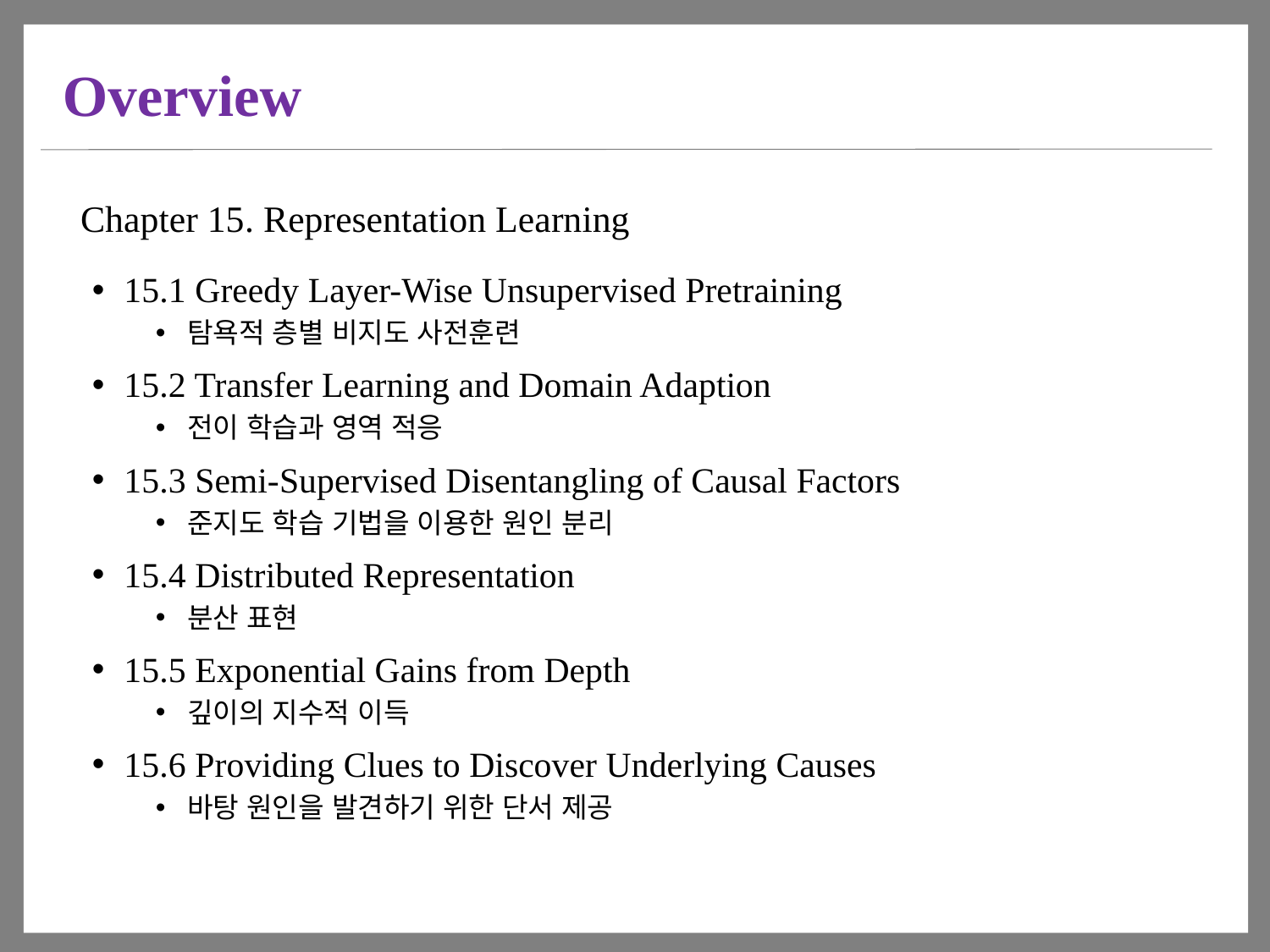

# Overview

Chapter 15​. Representation Learning
15.1 Greedy Layer-Wise Unsupervised Pretraining
탐욕적 층별 비지도 사전훈련
15.2 Transfer Learning and Domain Adaption
전이 학습과 영역 적응
15.3 Semi-Supervised Disentangling of Causal Factors
준지도 학습 기법을 이용한 원인 분리
15.4 Distributed Representation
분산 표현
15.5 Exponential Gains from Depth
깊이의 지수적 이득
15.6 Providing Clues to Discover Underlying Causes
바탕 원인을 발견하기 위한 단서 제공